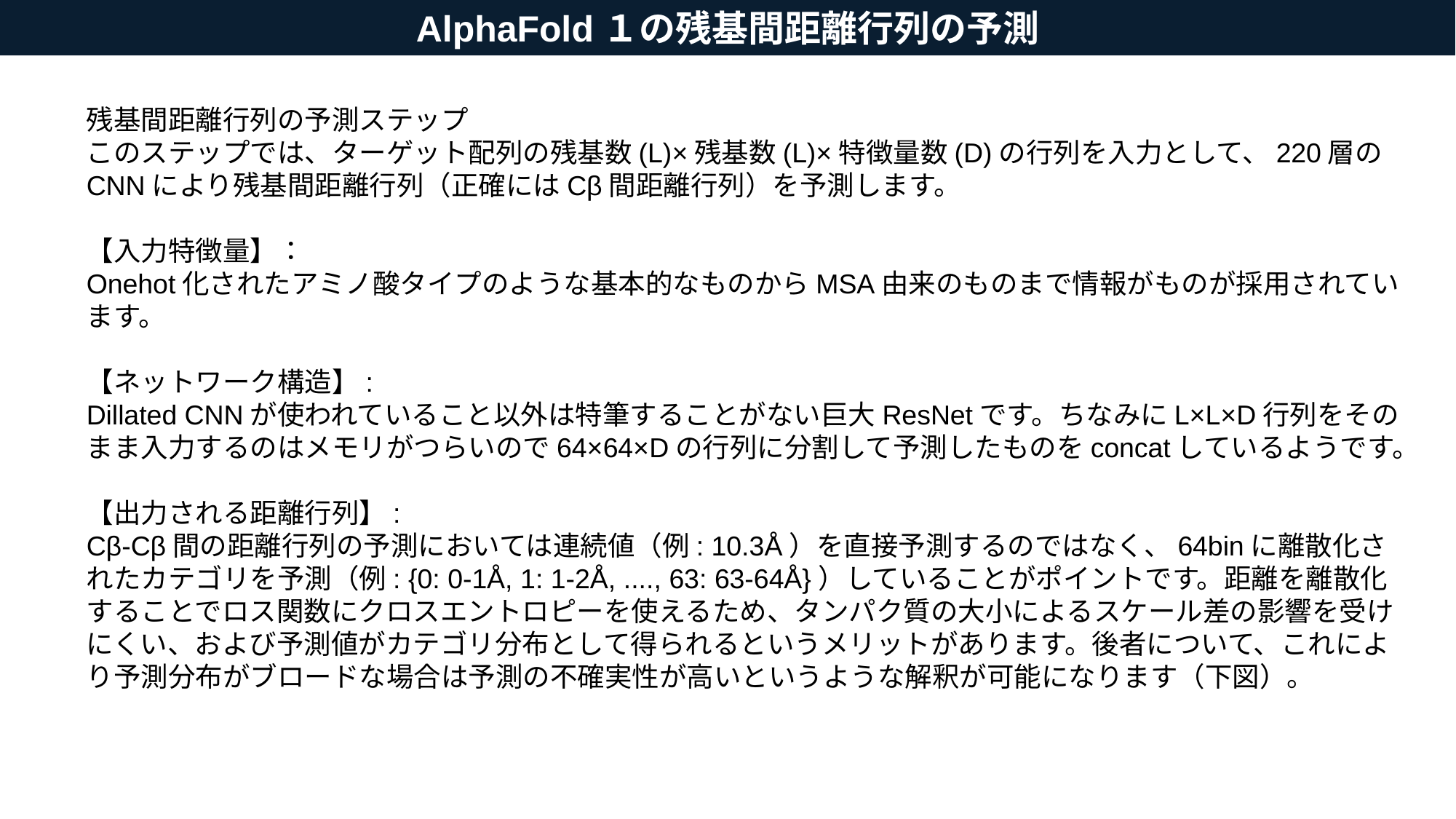

AlphaFold１の残基間距離行列の予測
残基間距離行列の予測ステップ
このステップでは、ターゲット配列の残基数(L)×残基数(L)×特徴量数(D)の行列を入力として、220層のCNNにより残基間距離行列（正確にはCβ間距離行列）を予測します。

【入力特徴量】：
Onehot化されたアミノ酸タイプのような基本的なものからMSA由来のものまで情報がものが採用されています。

【ネットワーク構造】:
Dillated CNNが使われていること以外は特筆することがない巨大ResNetです。ちなみにL×L×D行列をそのまま入力するのはメモリがつらいので64×64×Dの行列に分割して予測したものをconcatしているようです。

【出力される距離行列】:
Cβ-Cβ間の距離行列の予測においては連続値（例: 10.3Å）を直接予測するのではなく、64binに離散化されたカテゴリを予測（例: {0: 0-1Å, 1: 1-2Å, ...., 63: 63-64Å}）していることがポイントです。距離を離散化することでロス関数にクロスエントロピーを使えるため、タンパク質の大小によるスケール差の影響を受けにくい、および予測値がカテゴリ分布として得られるというメリットがあります。後者について、これにより予測分布がブロードな場合は予測の不確実性が高いというような解釈が可能になります（下図）。